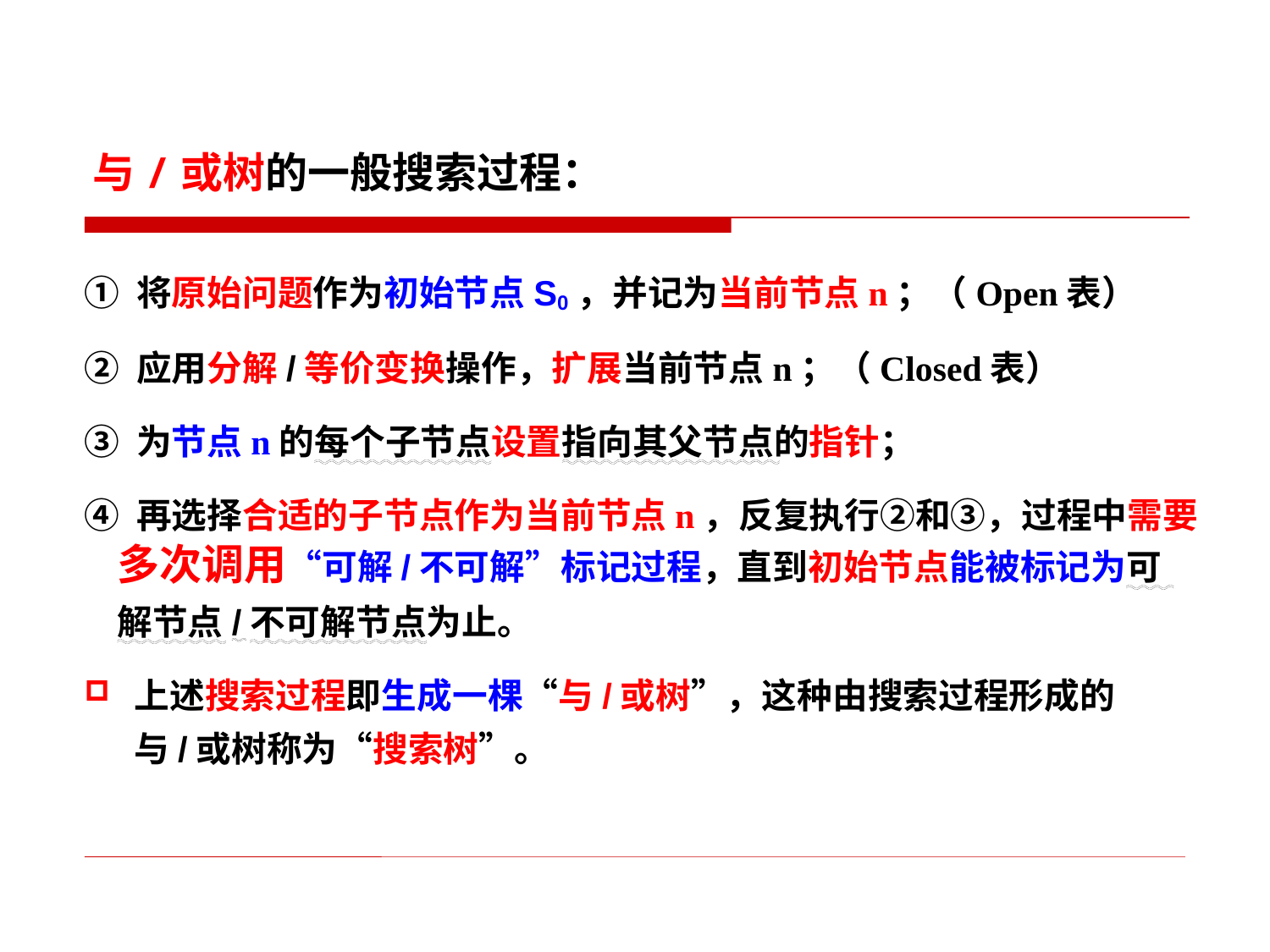

# 与/或树的一般搜索过程：
① 将原始问题作为初始节点S0，并记为当前节点n；（Open表）
② 应用分解/等价变换操作，扩展当前节点n；（Closed表）
③ 为节点n的每个子节点设置指向其父节点的指针；
④ 再选择合适的子节点作为当前节点n，反复执行②和③，过程中需要
   多次调用“可解/不可解”标记过程，直到初始节点能被标记为可
   解节点/不可解节点为止。
上述搜索过程即生成一棵“与/或树”，这种由搜索过程形成的与/或树称为“搜索树”。